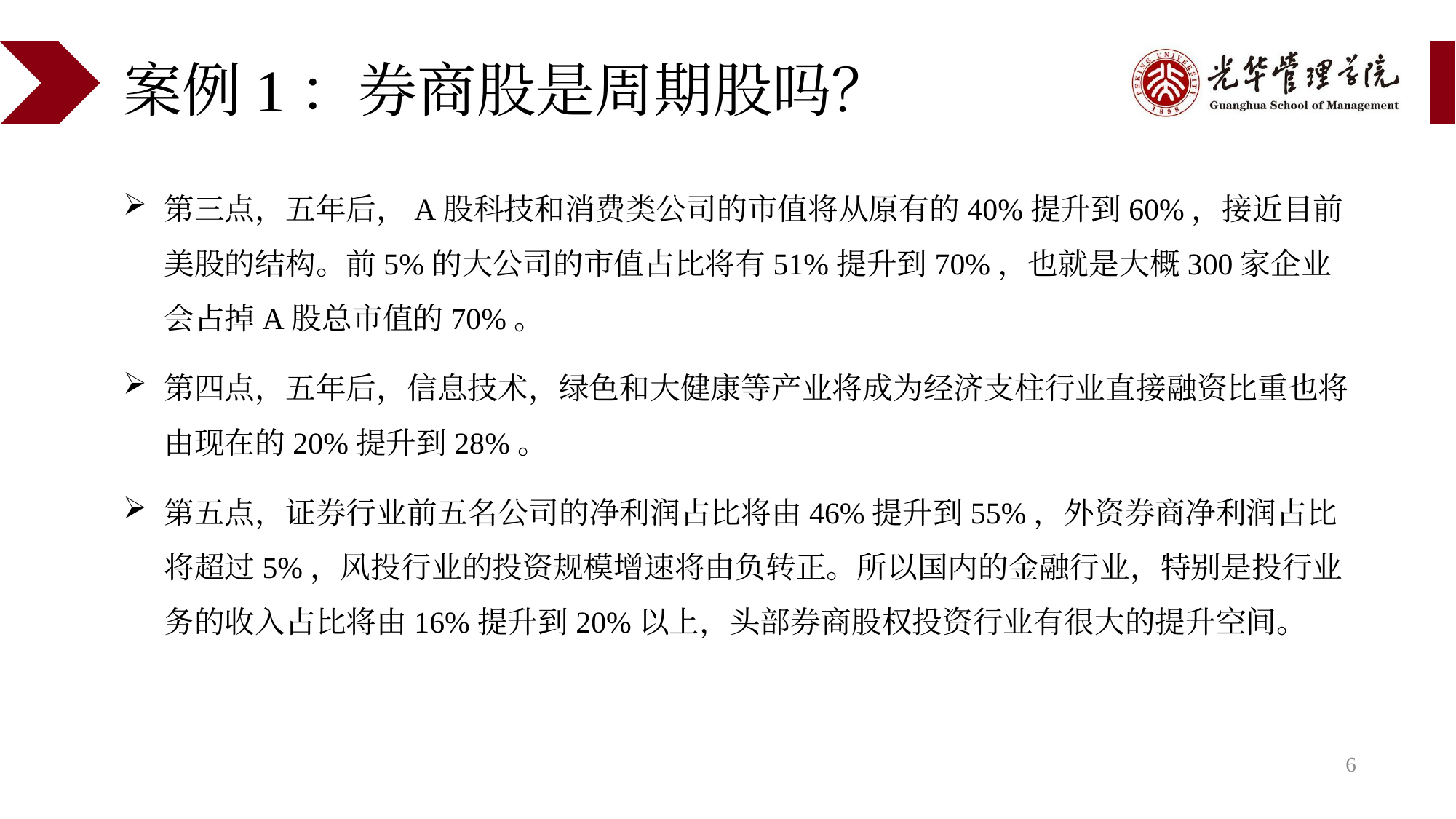

# 案例1：券商股是周期股吗？
第三点，五年后，A股科技和消费类公司的市值将从原有的40%提升到60%，接近目前美股的结构。前5%的大公司的市值占比将有51%提升到70%，也就是大概300家企业会占掉A股总市值的70%。
第四点，五年后，信息技术，绿色和大健康等产业将成为经济支柱行业直接融资比重也将由现在的20%提升到28%。
第五点，证券行业前五名公司的净利润占比将由46%提升到55%，外资券商净利润占比将超过5%，风投行业的投资规模增速将由负转正。所以国内的金融行业，特别是投行业务的收入占比将由16%提升到20%以上，头部券商股权投资行业有很大的提升空间。

6